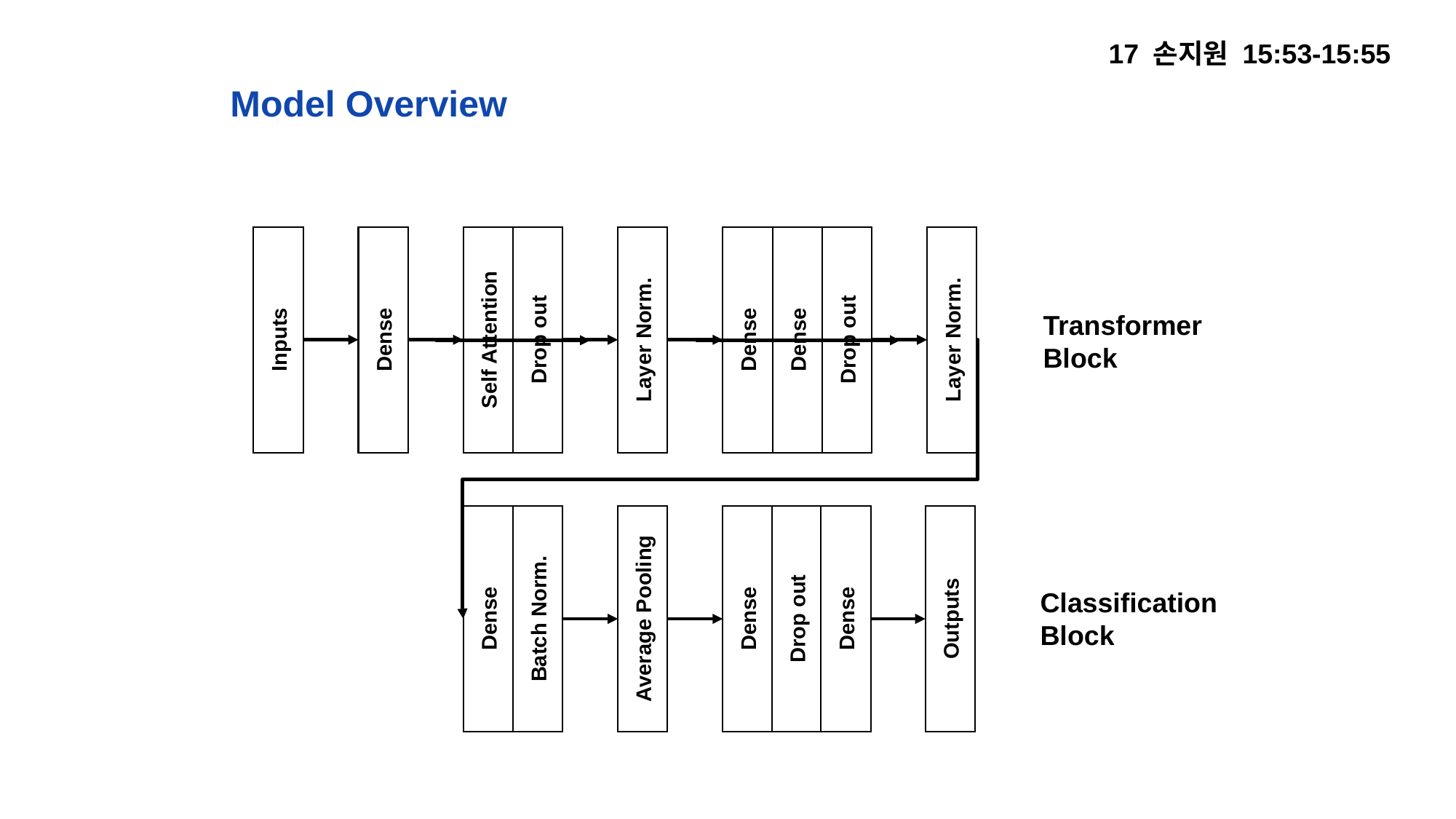

# 17 손지원 15:53-15:55
Model Overview
Transformer
Block
Layer Norm.
Dense
Self Attention
Drop out
Layer Norm.
Dense
Dense
Drop out
Inputs

Classification
Block
Outputs
Dense
Drop out
Dense
Dense
Batch Norm.
Average Pooling